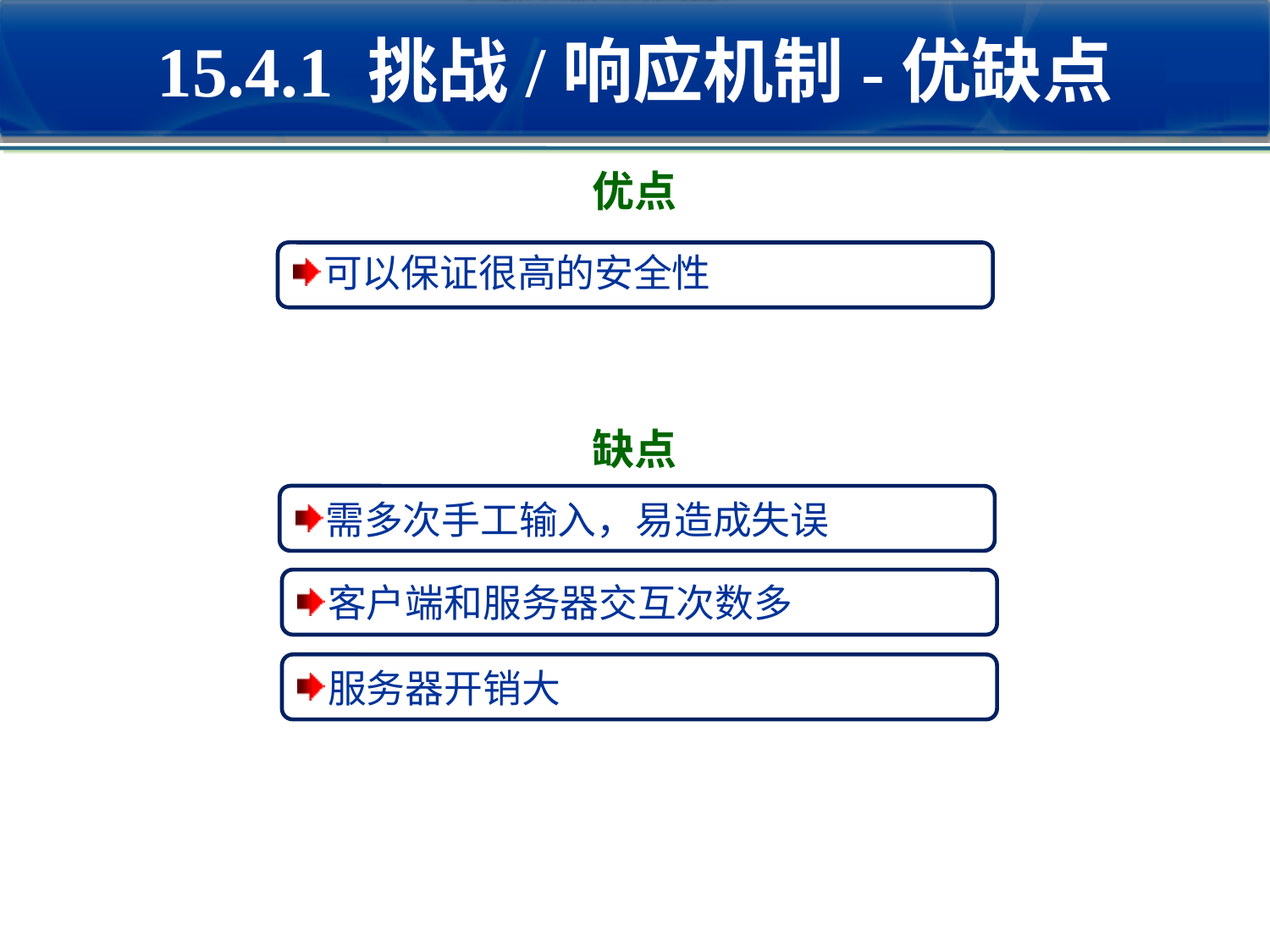

15.4.1 挑战/响应机制-优缺点
优点

可以保证很高的安全性
缺点

需多次手工输入，易造成失误

客户端和服务器交互次数多

服务器开销大